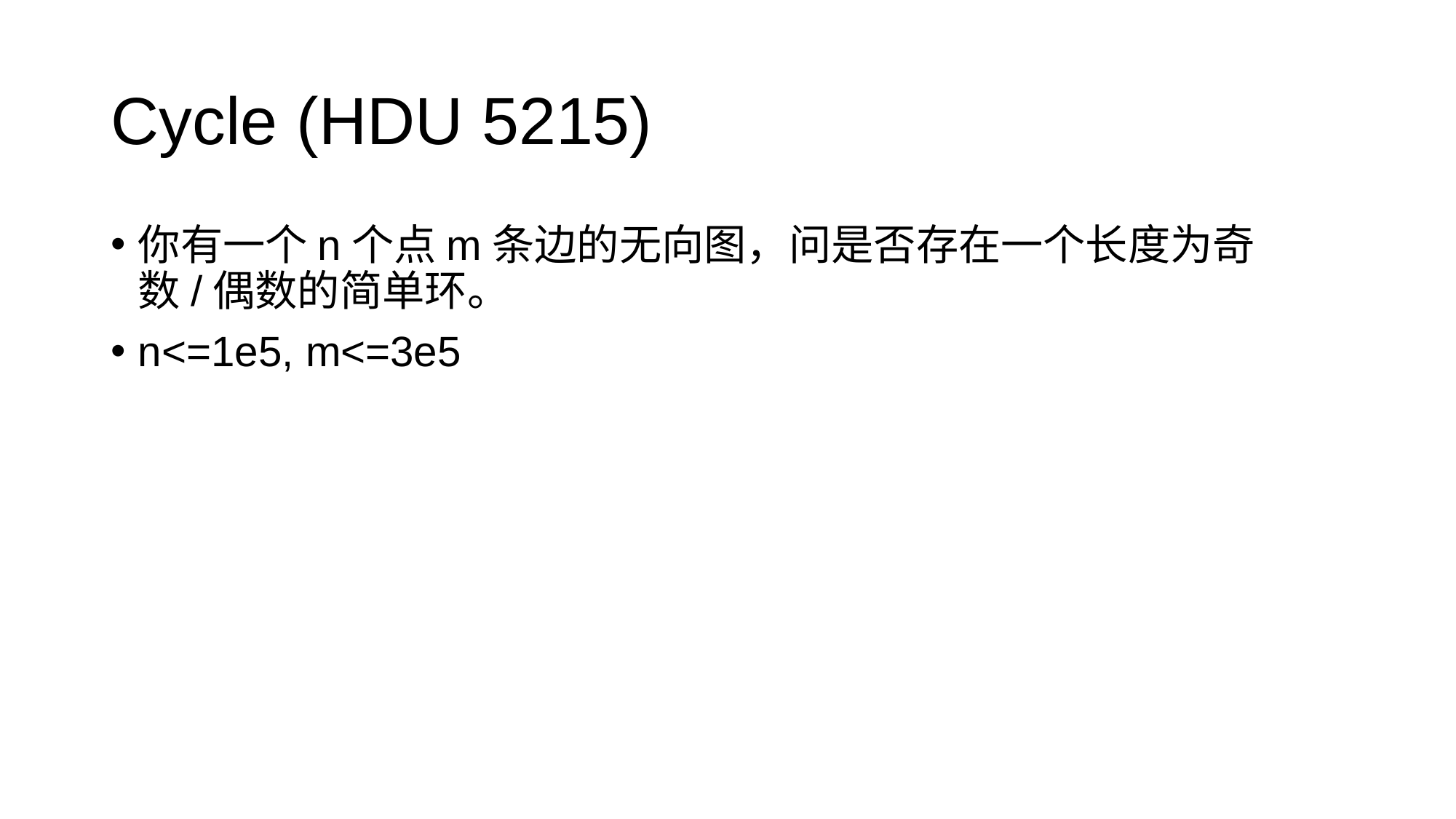

# Cycle (HDU 5215)
你有一个n个点m条边的无向图，问是否存在一个长度为奇数/偶数的简单环。
n<=1e5, m<=3e5